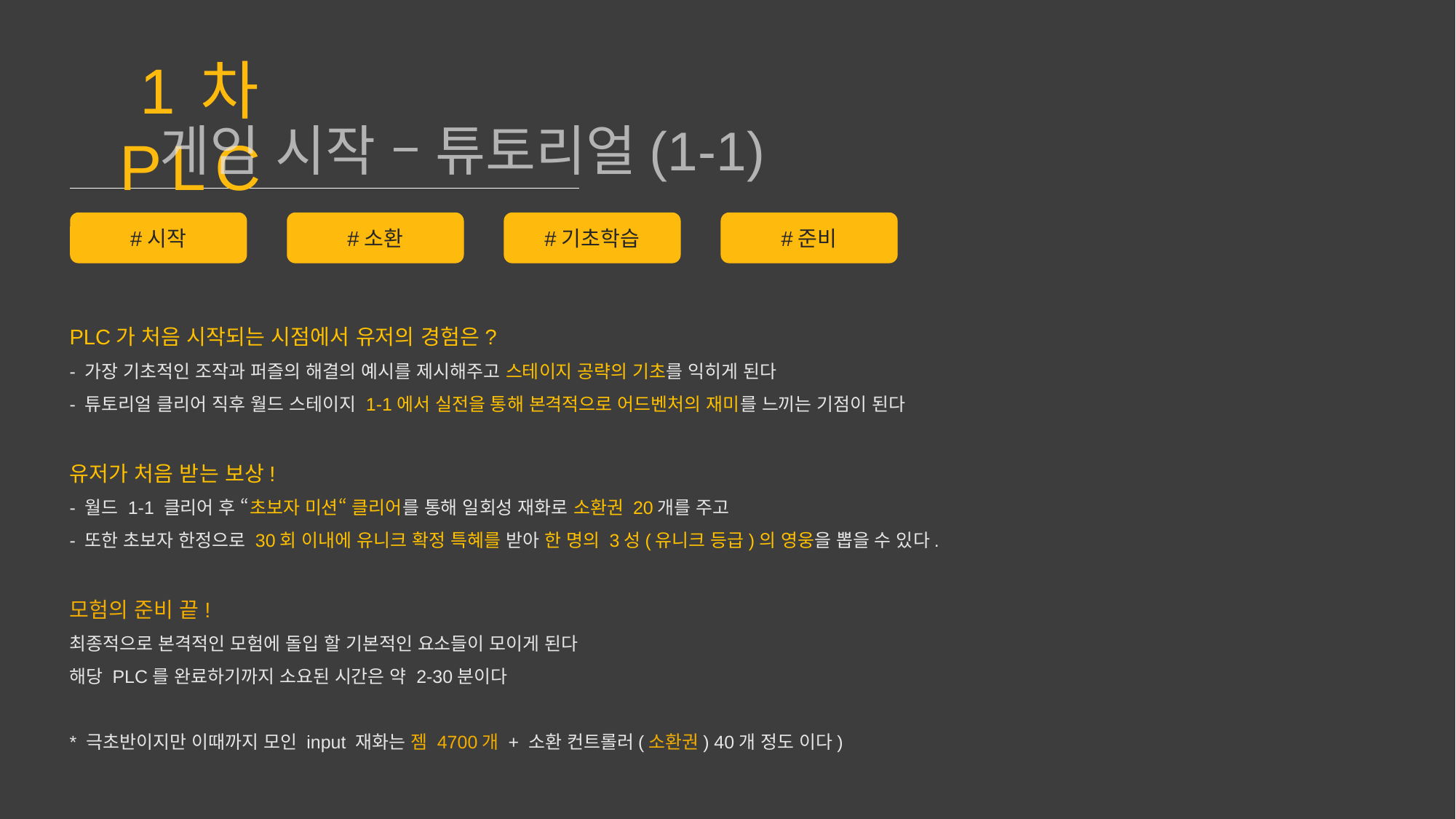

1차 PLC
게임 시작 – 튜토리얼(1-1)
#시작
#소환
#기초학습
#준비
PLC가 처음 시작되는 시점에서 유저의 경험은?
- 가장 기초적인 조작과 퍼즐의 해결의 예시를 제시해주고 스테이지 공략의 기초를 익히게 된다
- 튜토리얼 클리어 직후 월드 스테이지 1-1에서 실전을 통해 본격적으로 어드벤처의 재미를 느끼는 기점이 된다

유저가 처음 받는 보상!
- 월드 1-1 클리어 후 “초보자 미션“ 클리어를 통해 일회성 재화로 소환권 20개를 주고
- 또한 초보자 한정으로 30회 이내에 유니크 확정 특혜를 받아 한 명의 3성(유니크 등급)의 영웅을 뽑을 수 있다.

모험의 준비 끝!
최종적으로 본격적인 모험에 돌입 할 기본적인 요소들이 모이게 된다
해당 PLC를 완료하기까지 소요된 시간은 약 2-30분이다

* 극초반이지만 이때까지 모인 input 재화는 젬 4700개 + 소환 컨트롤러(소환권) 40개 정도 이다)